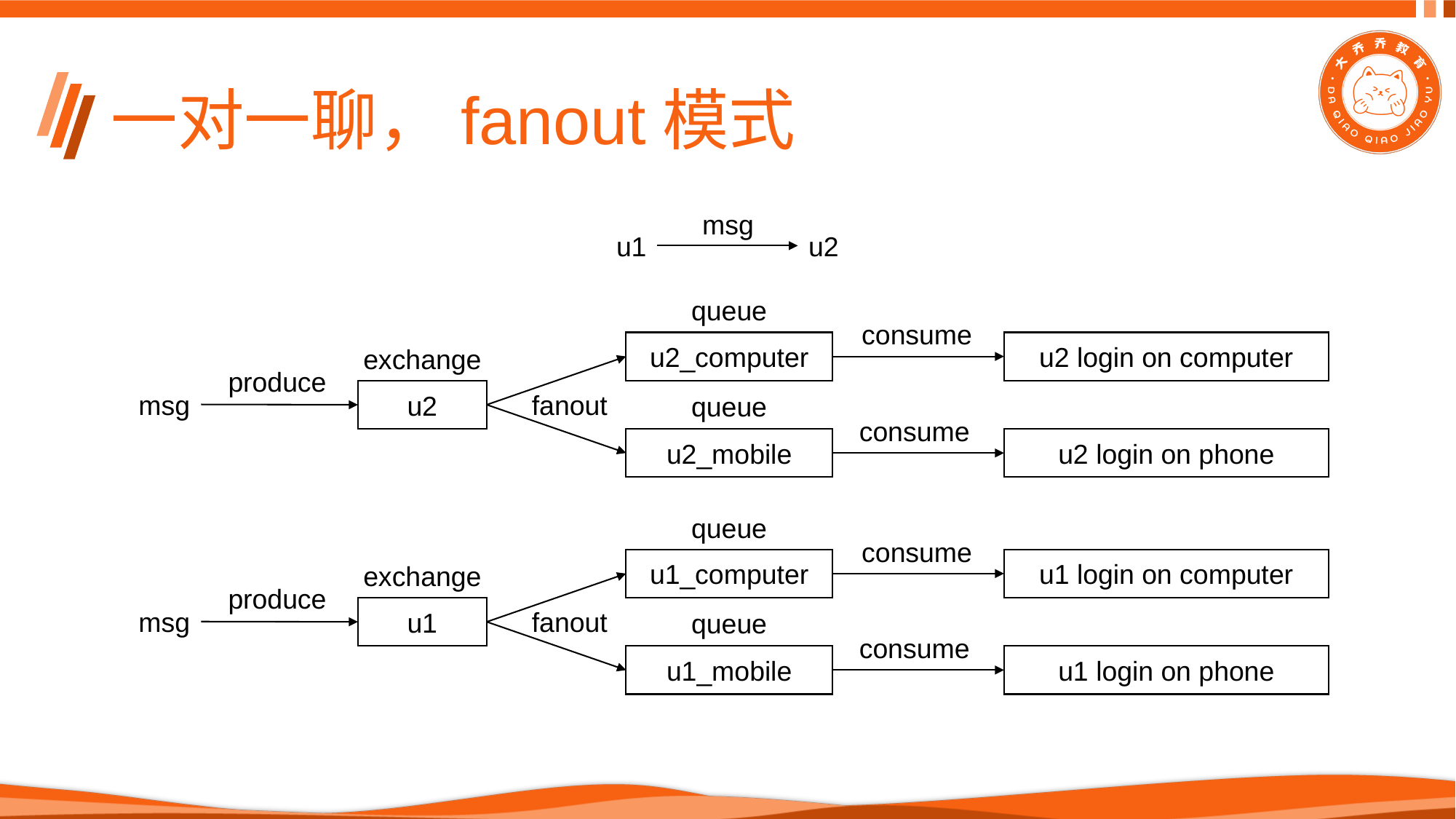

# 一对一聊，fanout模式
msg
u1
u2
queue
consume
u2_computer
u2 login on computer
exchange
produce
u2
msg
fanout
queue
consume
u2_mobile
u2 login on phone
queue
consume
u1_computer
u1 login on computer
exchange
produce
u1
msg
fanout
queue
consume
u1_mobile
u1 login on phone